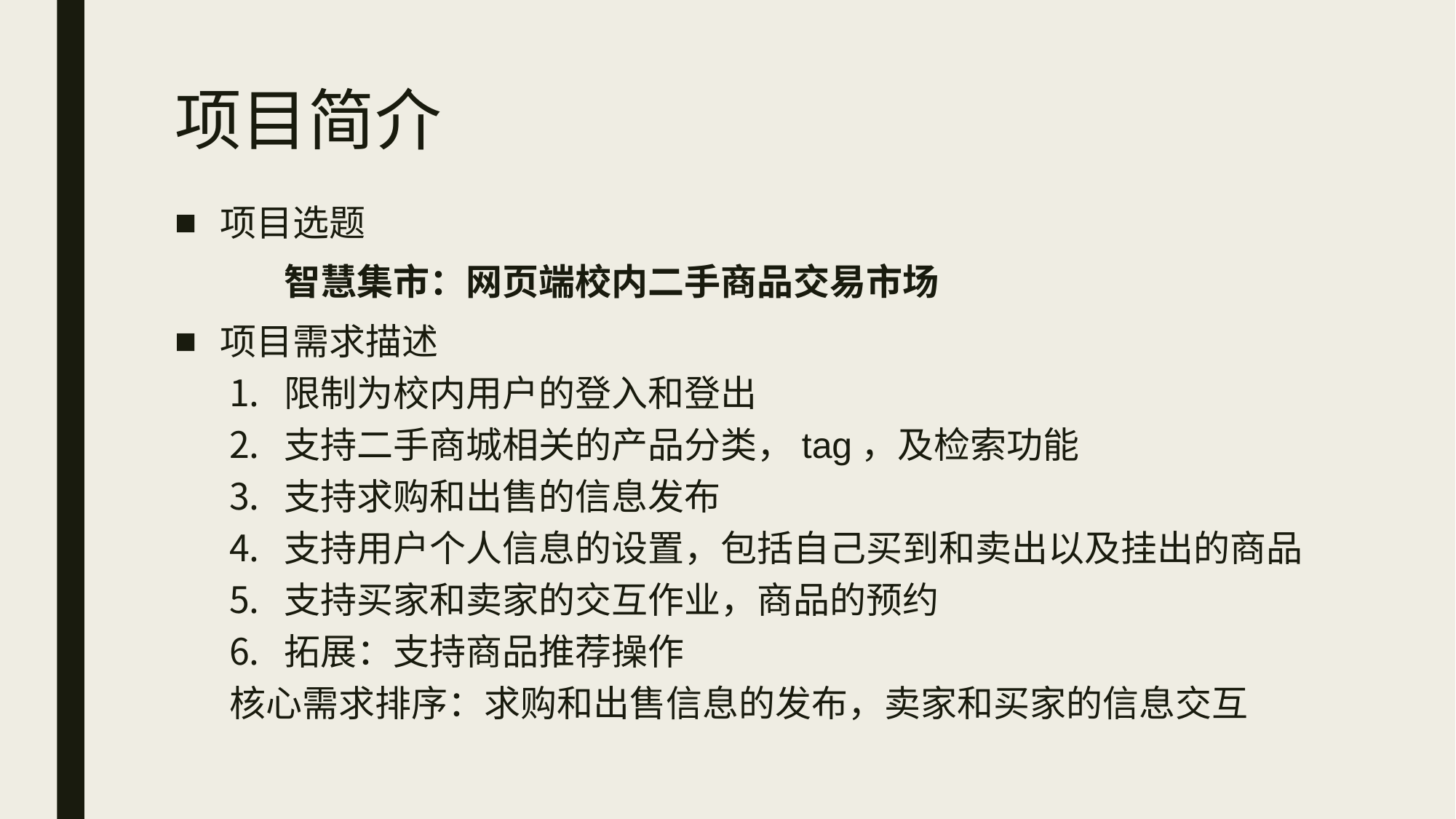

# 项目简介
项目选题
	智慧集市：网页端校内二手商品交易市场
项目需求描述
限制为校内用户的登入和登出
支持二手商城相关的产品分类，tag，及检索功能
支持求购和出售的信息发布
支持用户个人信息的设置，包括自己买到和卖出以及挂出的商品
支持买家和卖家的交互作业，商品的预约
拓展：支持商品推荐操作
核心需求排序：求购和出售信息的发布，卖家和买家的信息交互